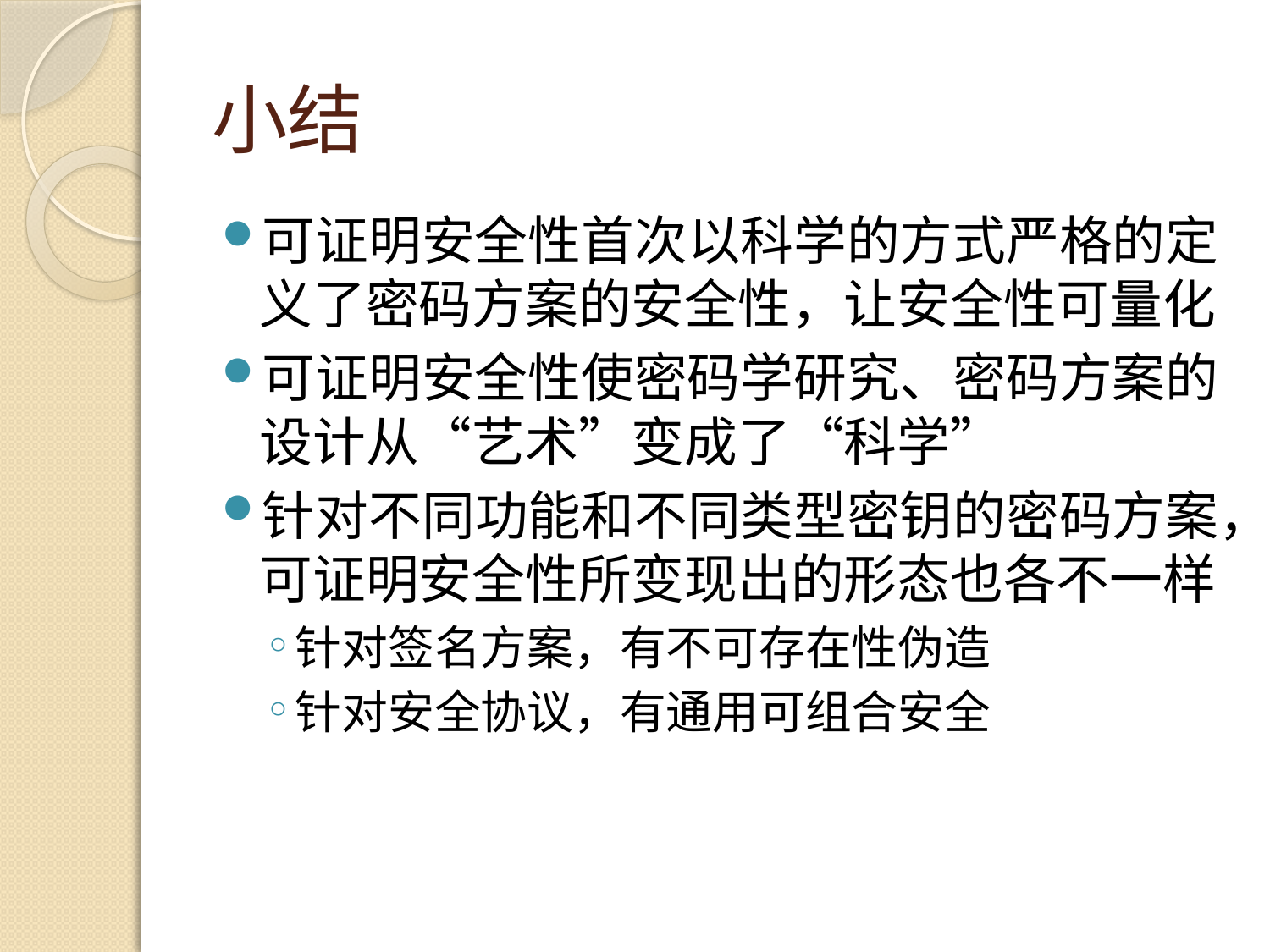

# 小结
可证明安全性首次以科学的方式严格的定义了密码方案的安全性，让安全性可量化
可证明安全性使密码学研究、密码方案的设计从“艺术”变成了“科学”
针对不同功能和不同类型密钥的密码方案，可证明安全性所变现出的形态也各不一样
针对签名方案，有不可存在性伪造
针对安全协议，有通用可组合安全